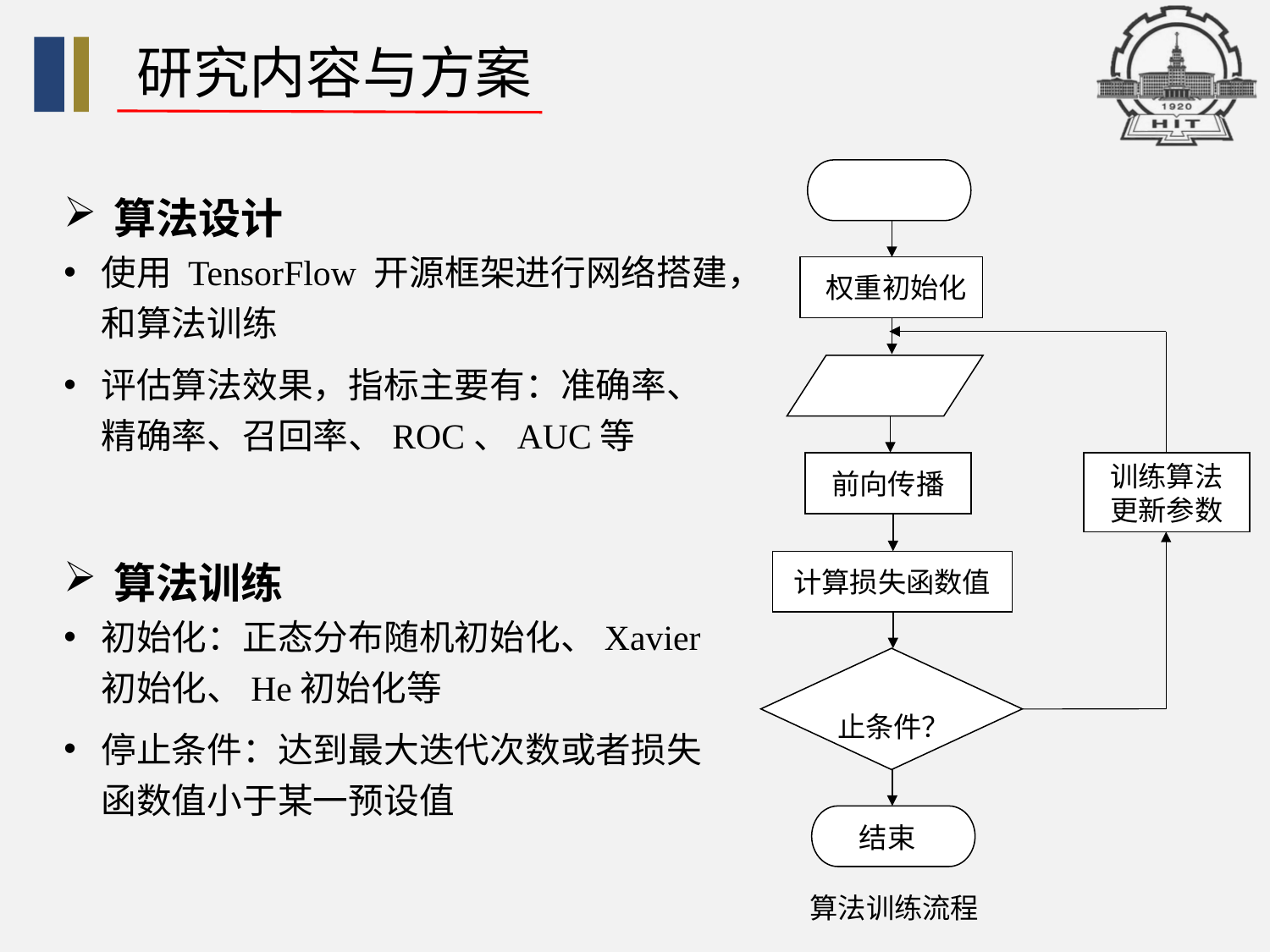

研究内容与方案

开始
 权重初始化

批量样本
前向传播
训练算法更新参数
计算损失函数值

是否满足终
止条件？

结束
算法设计
使用 TensorFlow 开源框架进行网络搭建，和算法训练
评估算法效果，指标主要有：准确率、精确率、召回率、ROC、AUC等
算法训练
初始化：正态分布随机初始化、Xavier初始化、He初始化等
停止条件：达到最大迭代次数或者损失函数值小于某一预设值
算法训练流程